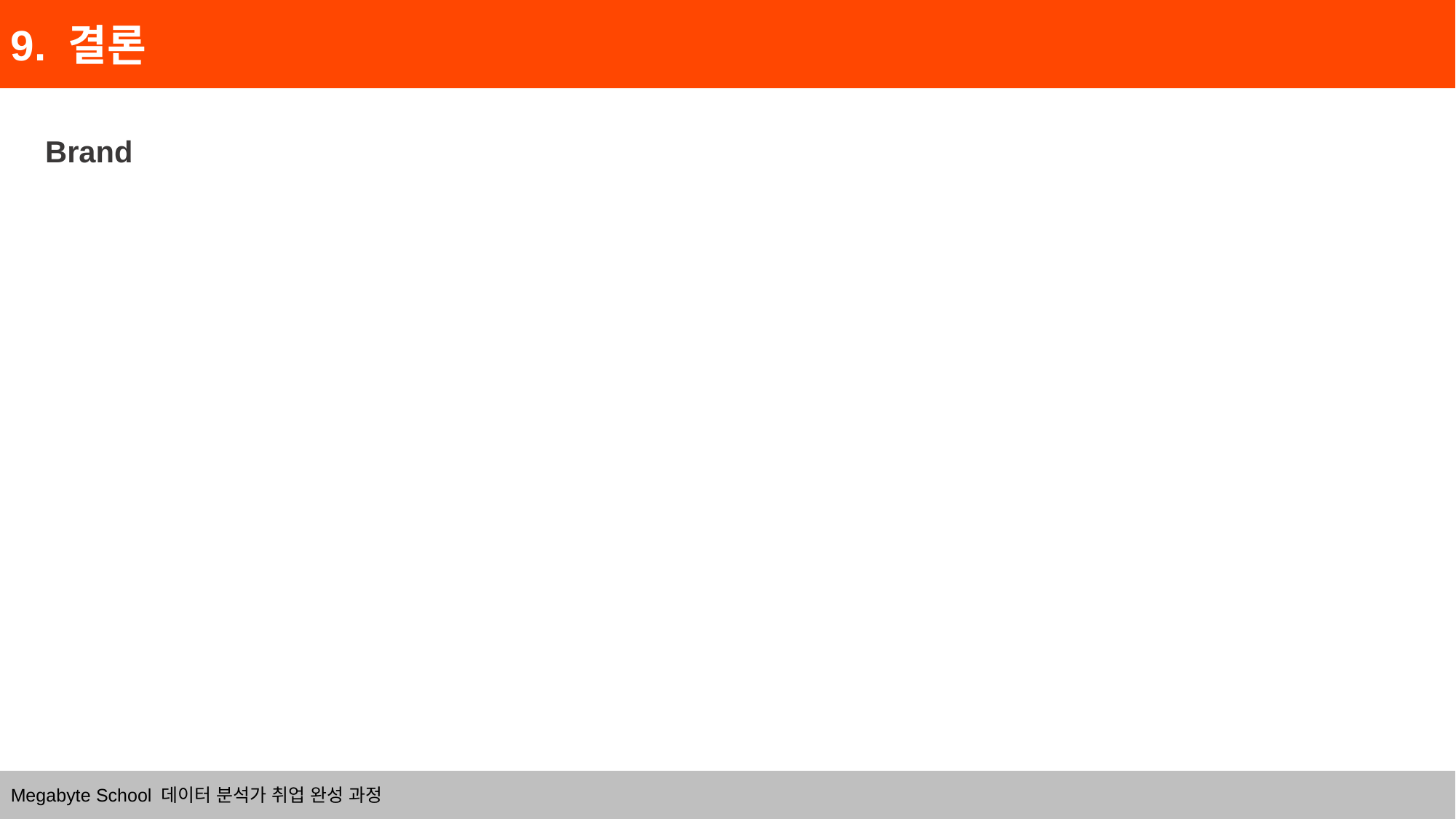

9. 결론
Brand
Megabyte School 데이터 분석가 취업 완성 과정